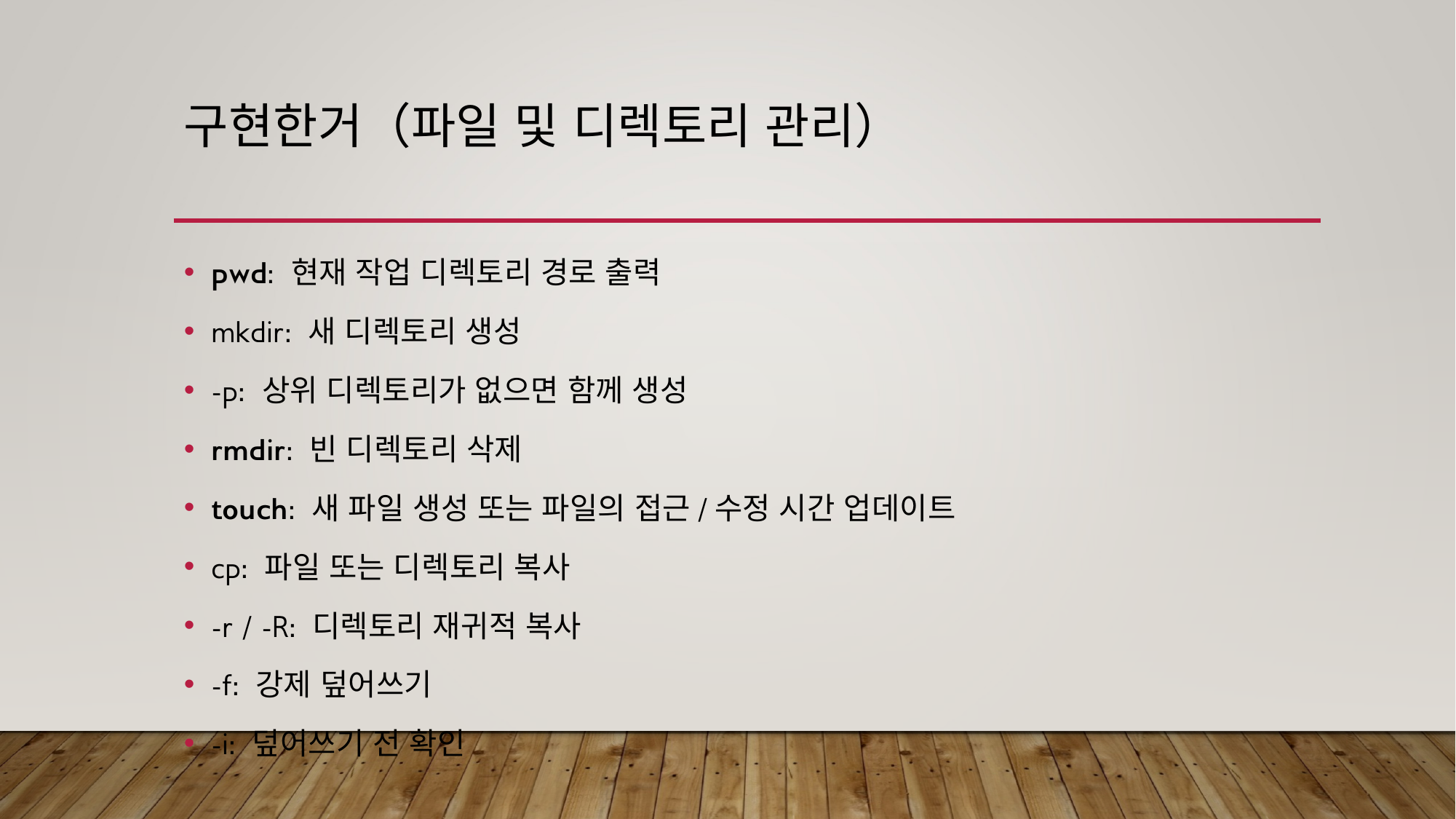

# 구현한거（파일 및 디렉토리 관리）
pwd: 현재 작업 디렉토리 경로 출력
mkdir: 새 디렉토리 생성
-p: 상위 디렉토리가 없으면 함께 생성
rmdir: 빈 디렉토리 삭제
touch: 새 파일 생성 또는 파일의 접근/수정 시간 업데이트
cp: 파일 또는 디렉토리 복사
-r / -R: 디렉토리 재귀적 복사
-f: 강제 덮어쓰기
-i: 덮어쓰기 전 확인